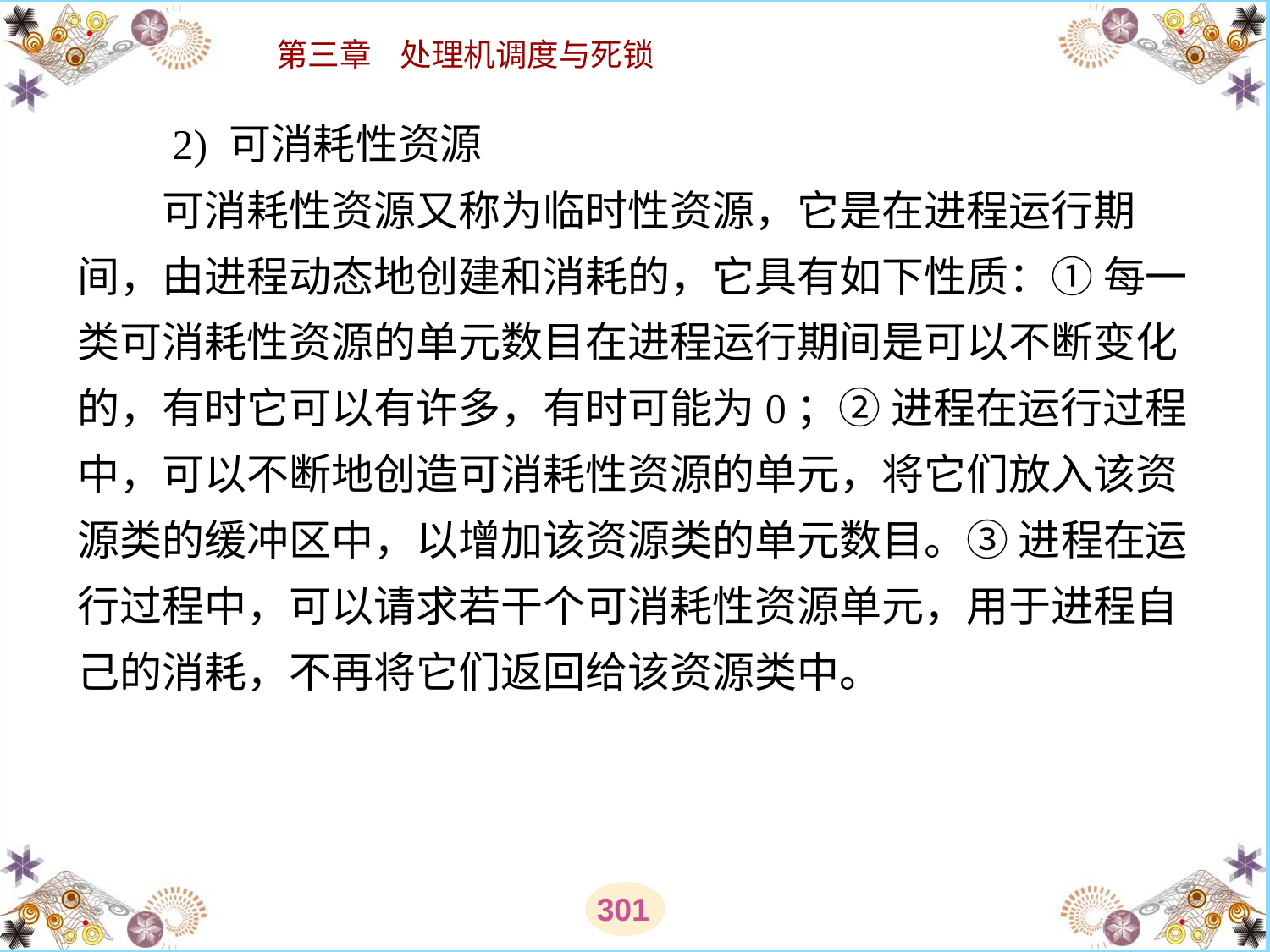

# 2) 可消耗性资源 　　可消耗性资源又称为临时性资源，它是在进程运行期间，由进程动态地创建和消耗的，它具有如下性质：① 每一类可消耗性资源的单元数目在进程运行期间是可以不断变化的，有时它可以有许多，有时可能为0；② 进程在运行过程中，可以不断地创造可消耗性资源的单元，将它们放入该资源类的缓冲区中，以增加该资源类的单元数目。③ 进程在运行过程中，可以请求若干个可消耗性资源单元，用于进程自己的消耗，不再将它们返回给该资源类中。